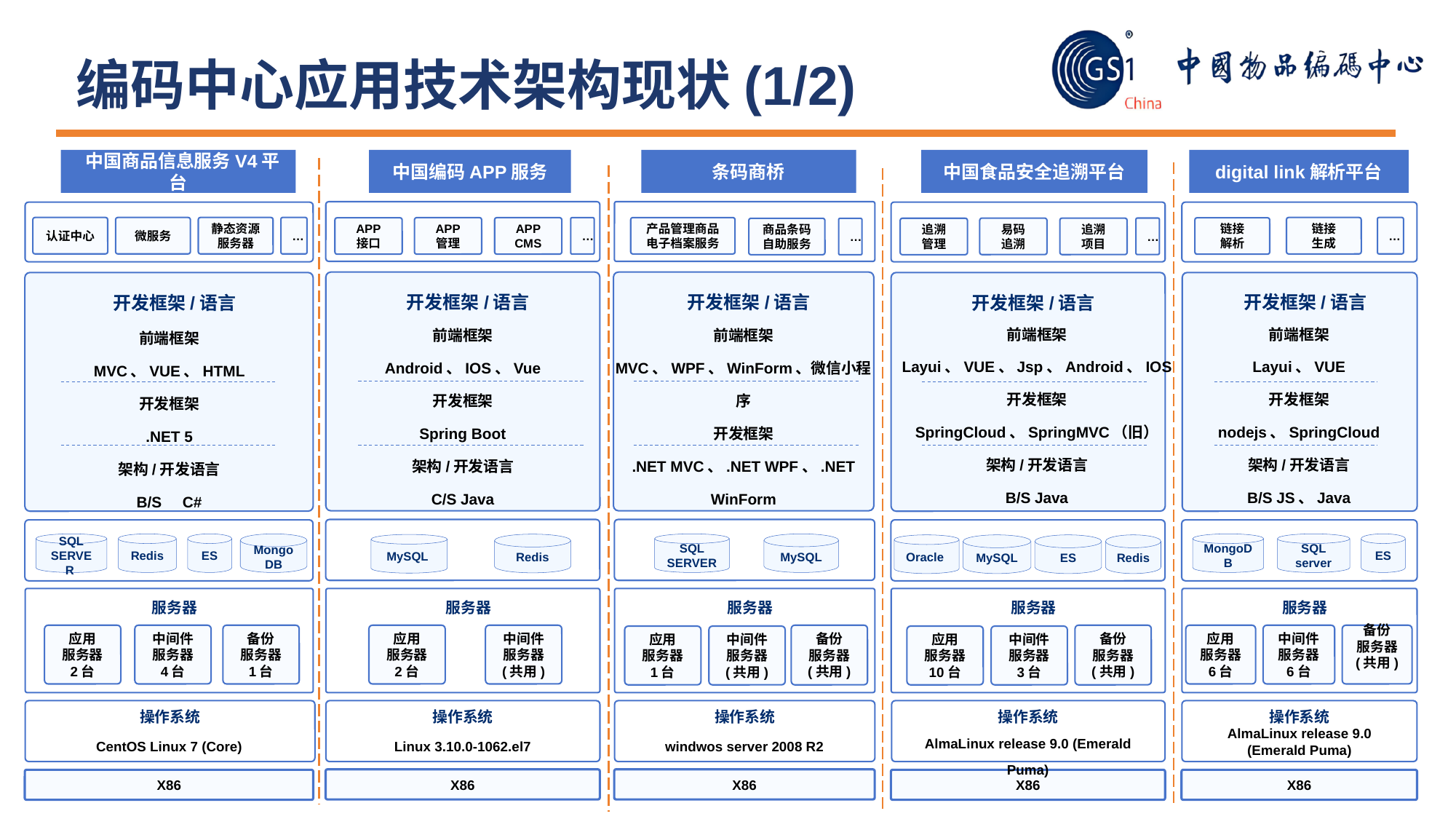

编码中心应用技术架构现状(1/2)
 中国商品信息服务V4平台
中国编码APP服务
条码商桥
中国食品安全追溯平台
digital link解析平台

链接
生成
认证中心
微服务
静态资源服务器
…
…
产品管理商品电子档案服务
APP
管理
APP
CMS
…
链接
解析
APP
接口
易码
追溯
追溯
项目
…
追溯
管理
商品条码自助服务
…
开发框架/语言
前端框架
Android、IOS、Vue
开发框架
Spring Boot
架构/开发语言
C/S Java
开发框架/语言
前端框架
MVC、WPF、WinForm、微信小程序
开发框架
.NET MVC、.NET WPF、.NET WinForm
架构/开发语言
C/S、B/S C#
开发框架/语言
前端框架
MVC、VUE、HTML
开发框架
.NET 5
架构/开发语言
B/S     C#
开发框架/语言
前端框架
Layui、VUE、Jsp、Android、IOS
开发框架
SpringCloud、SpringMVC（旧）
架构/开发语言
B/S Java
开发框架/语言
前端框架
Layui、VUE
开发框架
nodejs、SpringCloud
架构/开发语言
B/S JS、Java

SQL
SERVER
Redis
ES
MongoDB
SQL
SERVER
MySQL
MongoDB
SQL
server
ES
Redis
MySQL
Oracle
MySQL
ES
Redis
服务器
服务器
服务器
服务器
服务器
备份
服务器
(共用)
备份
服务器
(共用)
应用
服务器
2台
中间件服务器
4台
备份
服务器
1台
应用
服务器
2台
中间件服务器
(共用)
应用
服务器
6台
中间件服务器
6台
备份
服务器
(共用)

应用
服务器
1台
中间件服务器
(共用)
应用
服务器
10台
中间件服务器
3台
操作系统
CentOS Linux 7 (Core)
操作系统
Linux 3.10.0-1062.el7
操作系统
windwos server 2008 R2
操作系统
AlmaLinux release 9.0 (Emerald Puma)
操作系统
AlmaLinux release 9.0 (Emerald Puma)
X86
X86
X86
X86
X86